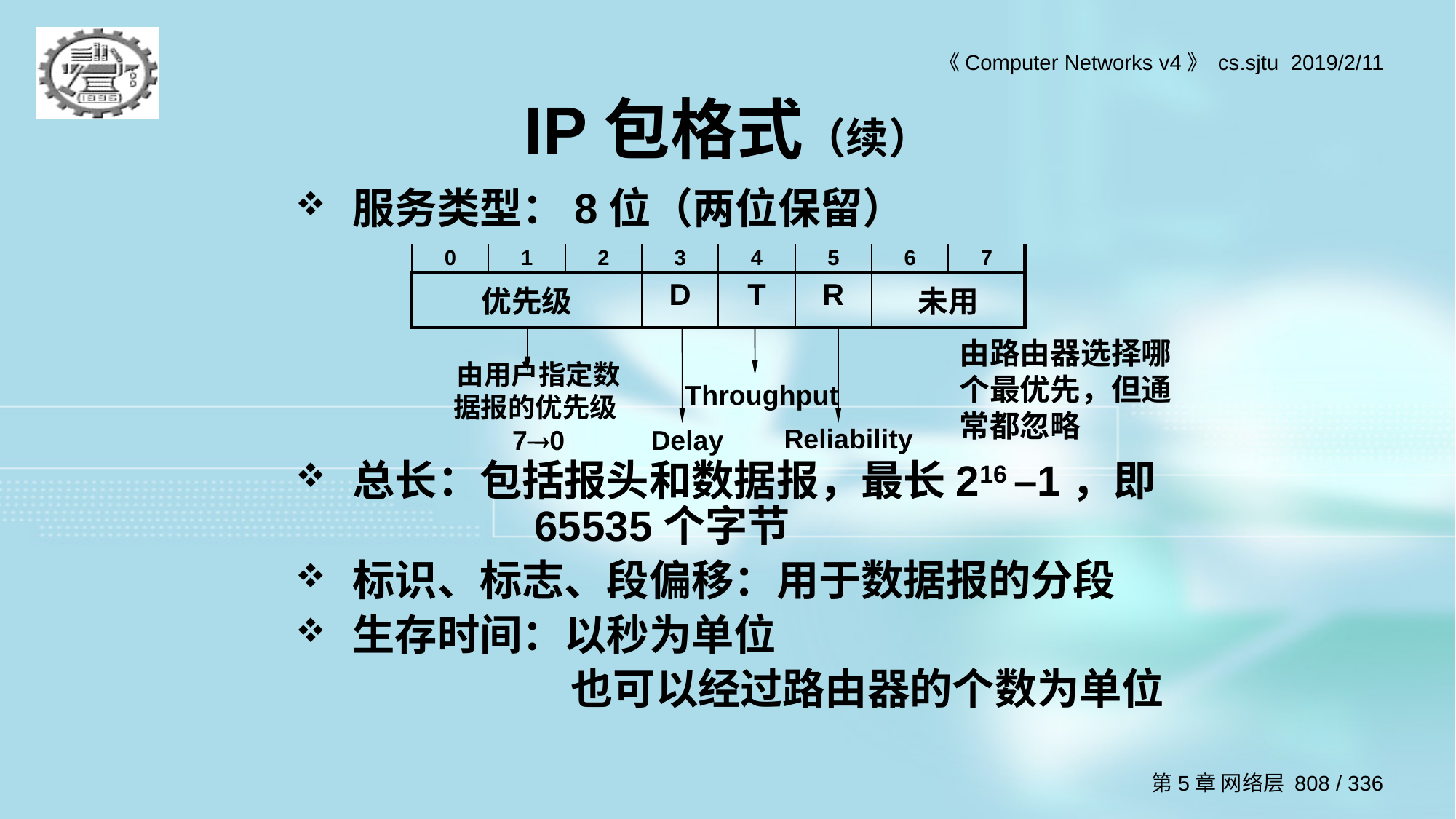

# IP包格式（续）
服务类型：8位（两位保留）

总长：包括报头和数据报，最长216 –1，即	65535个字节
标识、标志、段偏移：用于数据报的分段
生存时间：以秒为单位
			也可以经过路由器的个数为单位
| 0 | 1 | 2 | 3 | 4 | 5 | 6 | 7 |
| --- | --- | --- | --- | --- | --- | --- | --- |
| 优先级 |  |  | D | T | R | 未用 |  |

由路由器选择哪个最优先，但通常都忽略
由用户指定数据报的优先级7→0
Throughput
Reliability
Delay